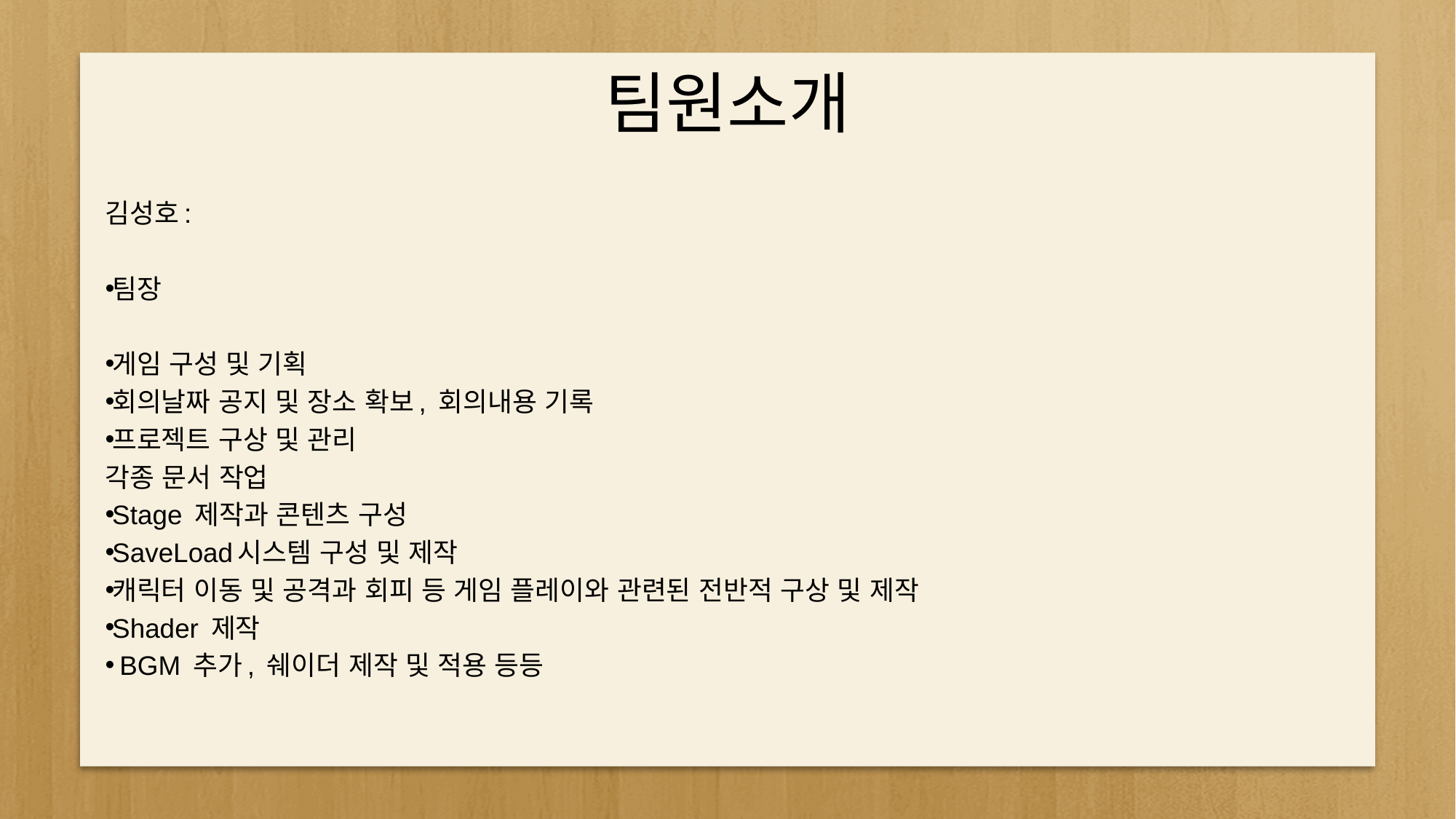

# 팀원소개
김성호:

팀장

게임 구성 및 기획
회의날짜 공지 및 장소 확보, 회의내용 기록
프로젝트 구상 및 관리
각종 문서 작업
Stage 제작과 콘텐츠 구성
SaveLoad시스템 구성 및 제작
캐릭터 이동 및 공격과 회피 등 게임 플레이와 관련된 전반적 구상 및 제작
Shader 제작
 BGM 추가, 쉐이더 제작 및 적용 등등